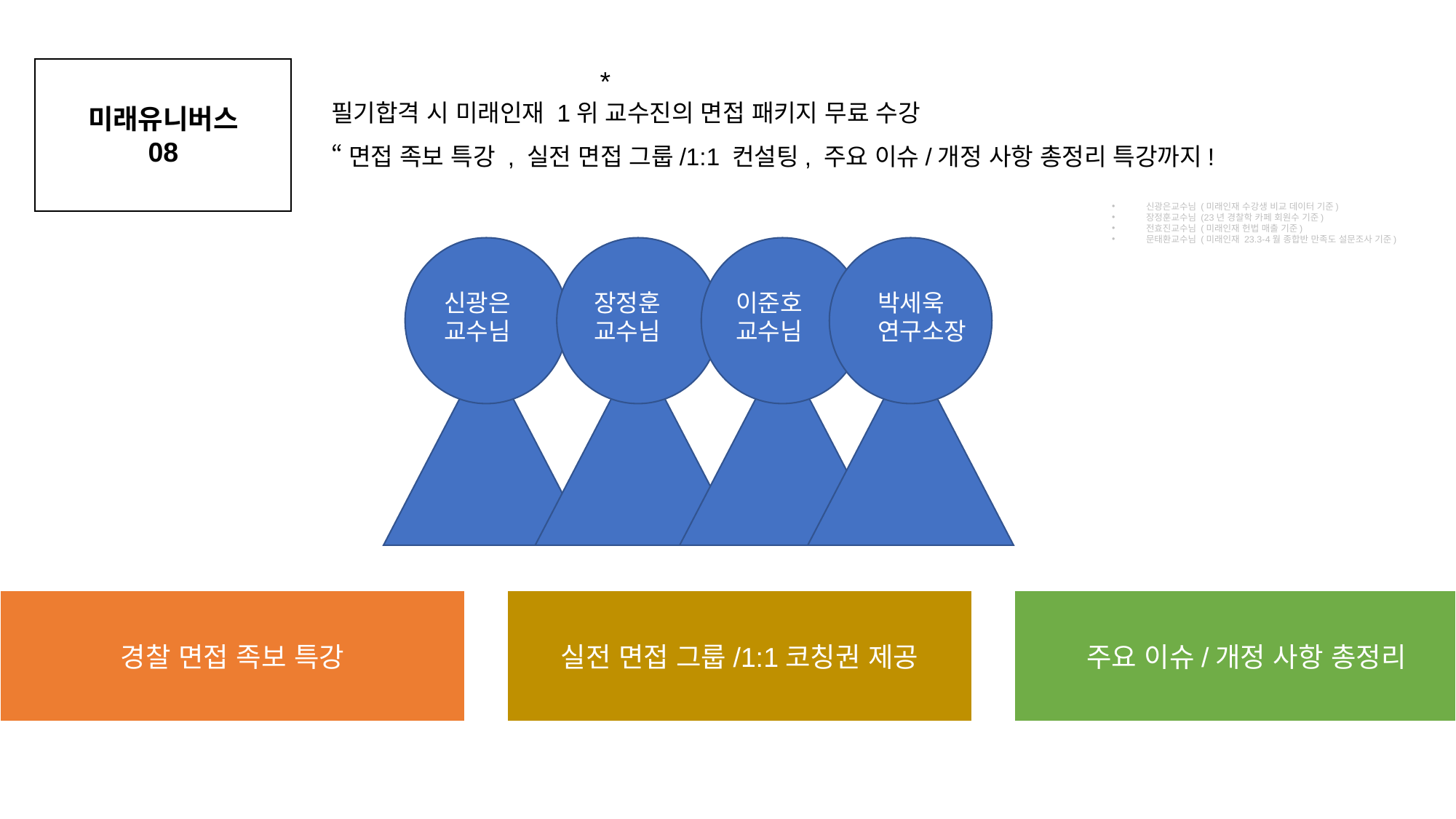

미래유니버스
08
*
section16
필기합격 시 미래인재 1위 교수진의 면접 패키지 무료 수강
“면접 족보 특강 , 실전 면접 그룹/1:1 컨설팅, 주요 이슈/개정 사항 총정리 특강까지!
신광은교수님 (미래인재 수강생 비교 데이터 기준)
장정훈교수님 (23년 경찰학 카페 회원수 기준)
전효진교수님 (미래인재 헌법 매출 기준)
문태환교수님 (미래인재 23.3-4월 종합반 만족도 설문조사 기준)

신광은
교수님
장정훈
교수님
이준호
교수님
박세욱
연구소장
경찰 면접 족보 특강
실전 면접 그룹/1:1코칭권 제공
주요 이슈/개정 사항 총정리